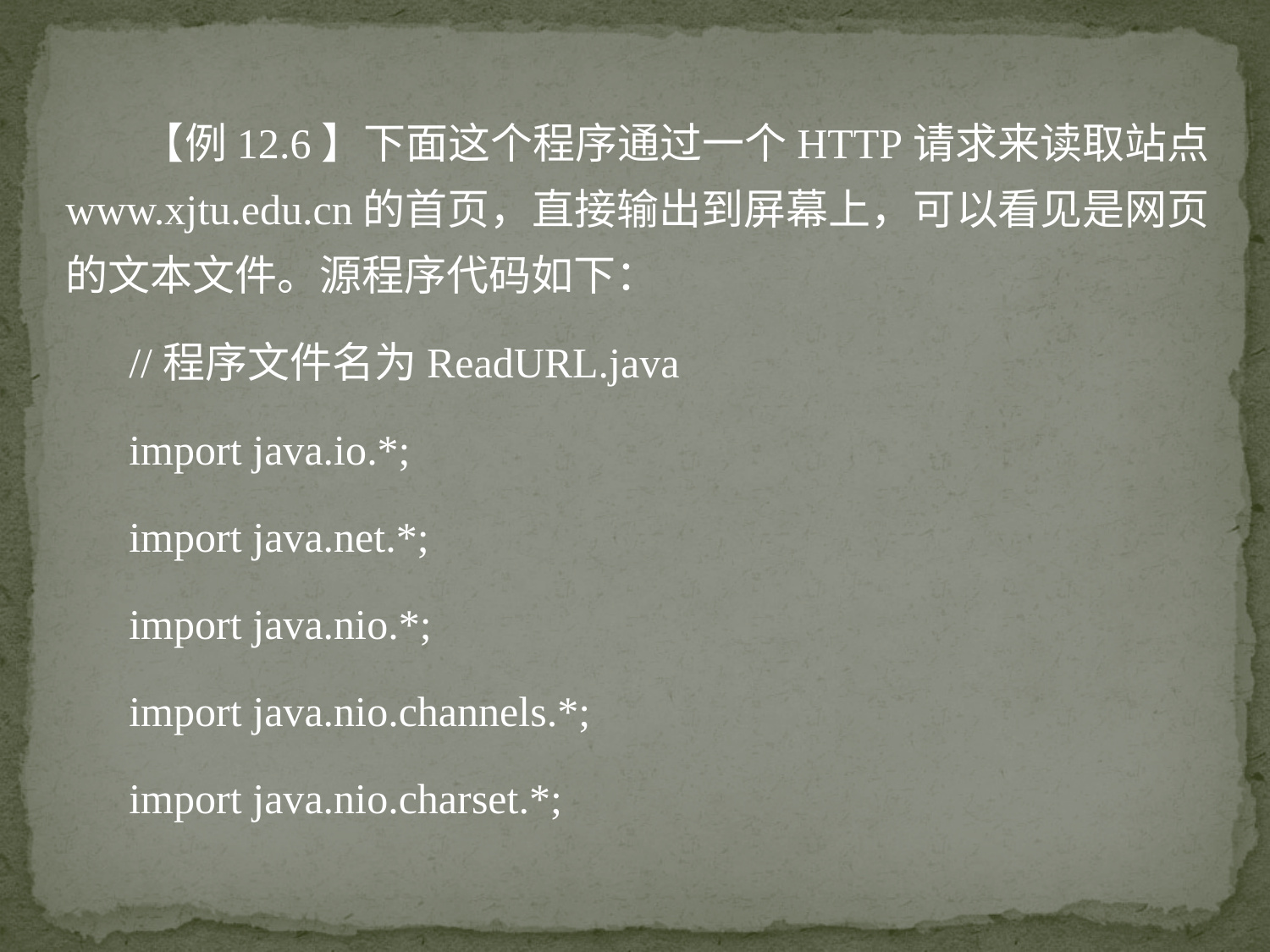

【例12.6】下面这个程序通过一个HTTP请求来读取站点www.xjtu.edu.cn的首页，直接输出到屏幕上，可以看见是网页的文本文件。源程序代码如下：
//程序文件名为ReadURL.java
import java.io.*;
import java.net.*;
import java.nio.*;
import java.nio.channels.*;
import java.nio.charset.*;